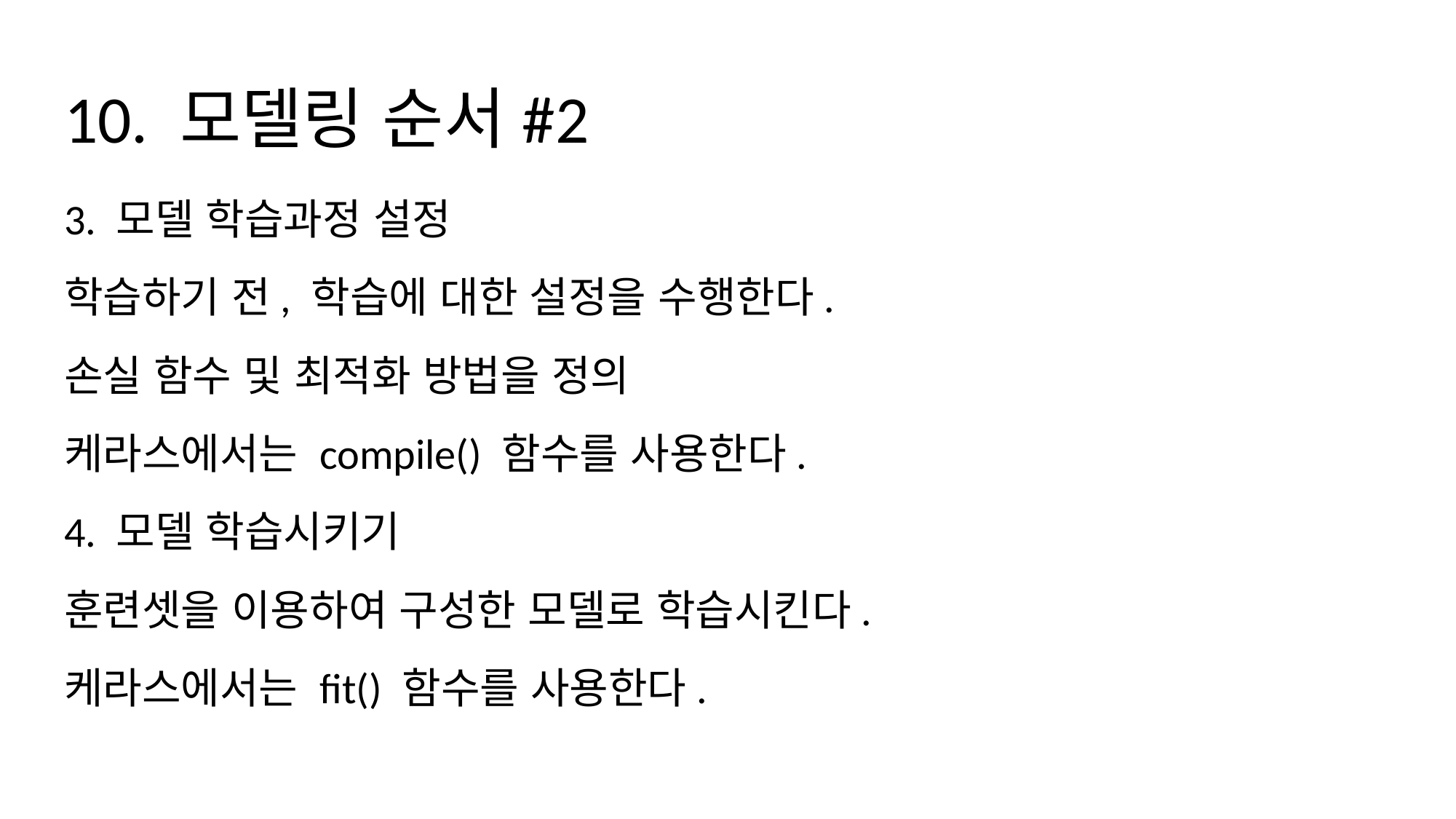

# 10. 모델링 순서#2
3. 모델 학습과정 설정
학습하기 전, 학습에 대한 설정을 수행한다.
손실 함수 및 최적화 방법을 정의
케라스에서는 compile() 함수를 사용한다.
4. 모델 학습시키기
훈련셋을 이용하여 구성한 모델로 학습시킨다.
케라스에서는 fit() 함수를 사용한다.